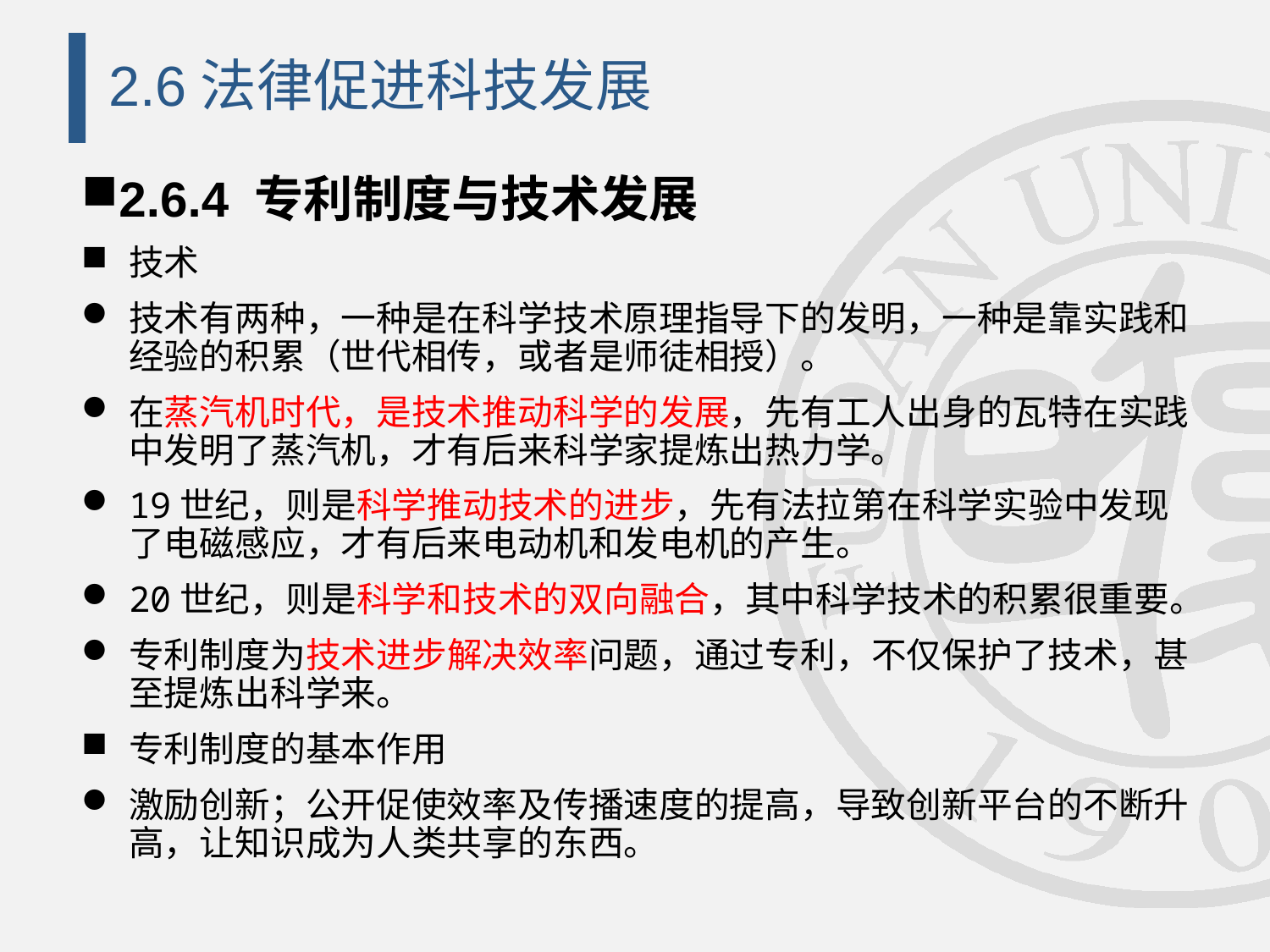

# 2.6法律促进科技发展
2.6.4 专利制度与技术发展
技术
技术有两种，一种是在科学技术原理指导下的发明，一种是靠实践和经验的积累（世代相传，或者是师徒相授）。
在蒸汽机时代，是技术推动科学的发展，先有工人出身的瓦特在实践中发明了蒸汽机，才有后来科学家提炼出热力学。
19世纪，则是科学推动技术的进步，先有法拉第在科学实验中发现了电磁感应，才有后来电动机和发电机的产生。
20世纪，则是科学和技术的双向融合，其中科学技术的积累很重要。
专利制度为技术进步解决效率问题，通过专利，不仅保护了技术，甚至提炼出科学来。
专利制度的基本作用
激励创新；公开促使效率及传播速度的提高，导致创新平台的不断升高，让知识成为人类共享的东西。